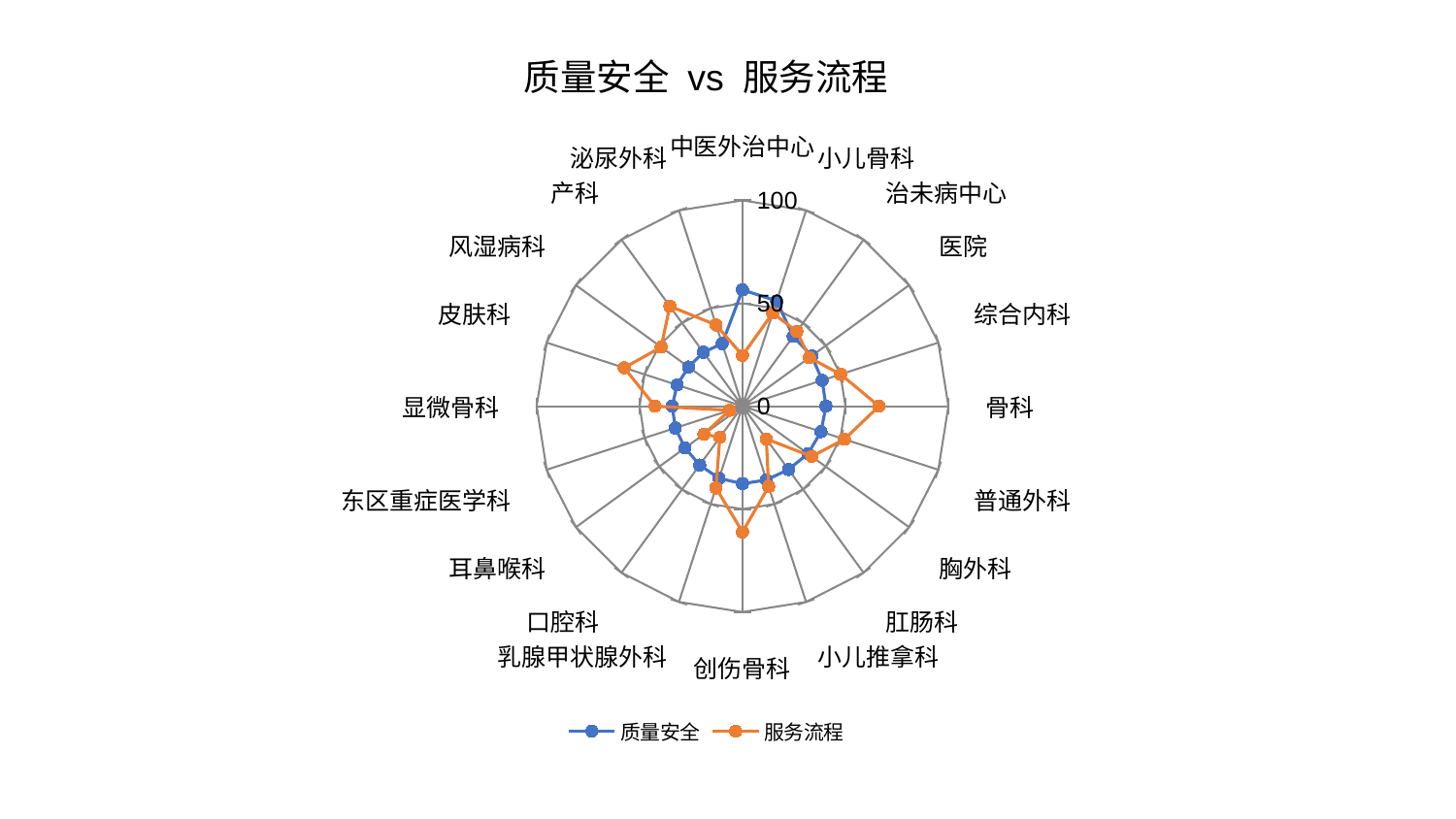

### Chart: 质量安全 vs 服务流程

| Category | 质量安全 | 服务流程 |
|---|---|---|
| 中医外治中心 | 56.56414514077342 | 24.715176966501556 |
| 小儿骨科 | 53.754181145553524 | 47.585479304727315 |
| 治未病中心 | 41.90768816203105 | 44.90650057104435 |
| 医院 | 41.58694432647546 | 40.15208090135956 |
| 综合内科 | 40.69130485745192 | 50.166652396087606 |
| 骨科 | 40.5412878575252 | 66.30180159562033 |
| 普通外科 | 40.11895873913442 | 52.05507773738131 |
| 胸外科 | 39.313048555478716 | 41.56775136977873 |
| 肛肠科 | 38.02662875255963 | 19.673124572133585 |
| 小儿推拿科 | 37.68123077260476 | 41.120160682259524 |
| 创伤骨科 | 37.65056864110018 | 61.09606897801859 |
| 乳腺甲状腺外科 | 36.86971765090546 | 41.75451510773969 |
| 口腔科 | 35.37493209040227 | 18.656506554756948 |
| 耳鼻喉科 | 34.54365606264152 | 23.172610826718326 |
| 东区重症医学科 | 34.31546220830878 | 6.576594737246937 |
| 显微骨科 | 34.15394181638153 | 42.519530038380154 |
| 皮肤科 | 33.411414116961126 | 60.43302702521205 |
| 风湿病科 | 32.383968721184694 | 48.84880119912903 |
| 产科 | 32.37715281971781 | 60.06738861522809 |
| 泌尿外科 | 31.9445036973644 | 41.503018535311696 |
9